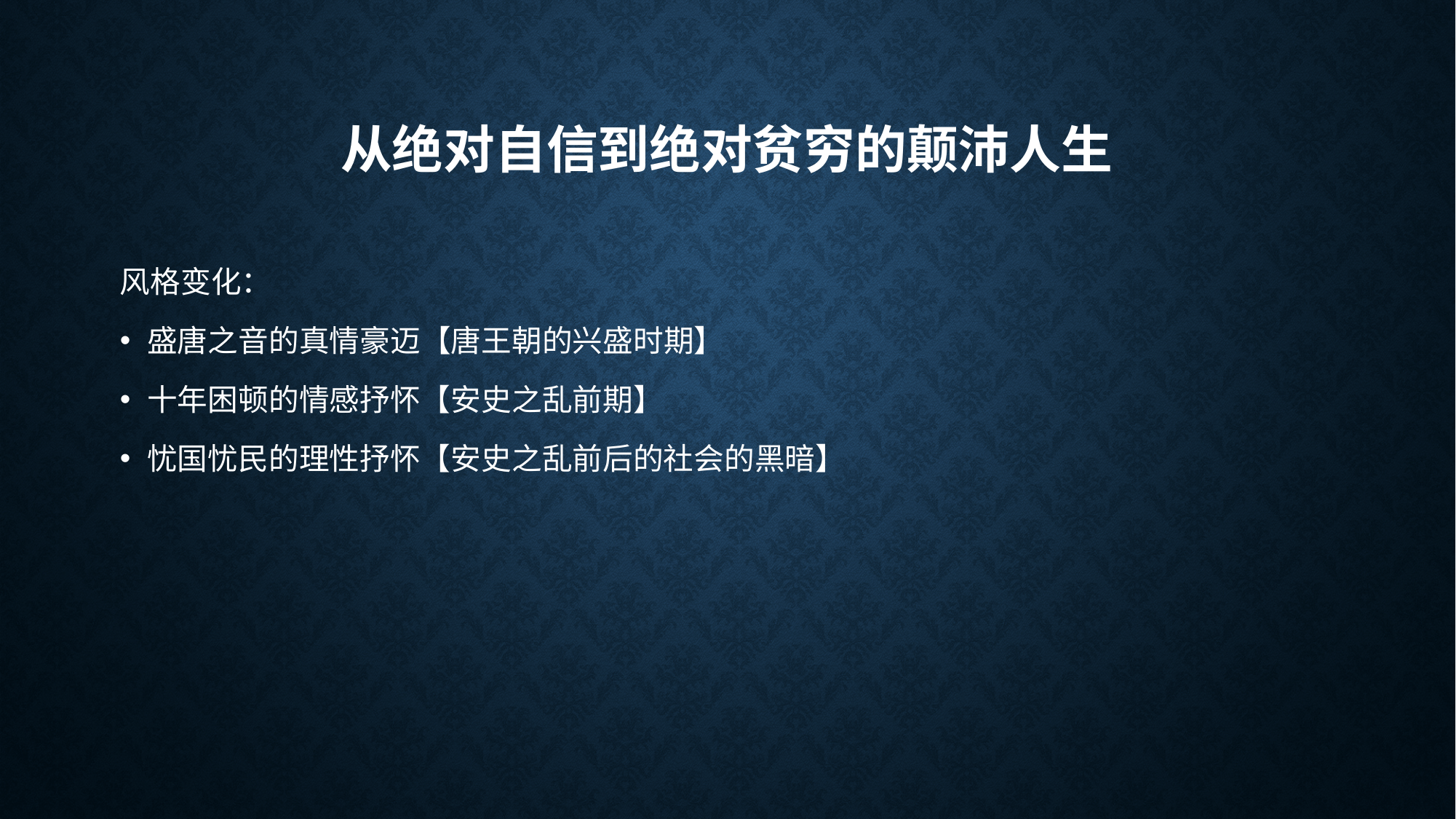

# 从绝对自信到绝对贫穷的颠沛人生
风格变化：
盛唐之音的真情豪迈【唐王朝的兴盛时期】
十年困顿的情感抒怀【安史之乱前期】
忧国忧民的理性抒怀【安史之乱前后的社会的黑暗】